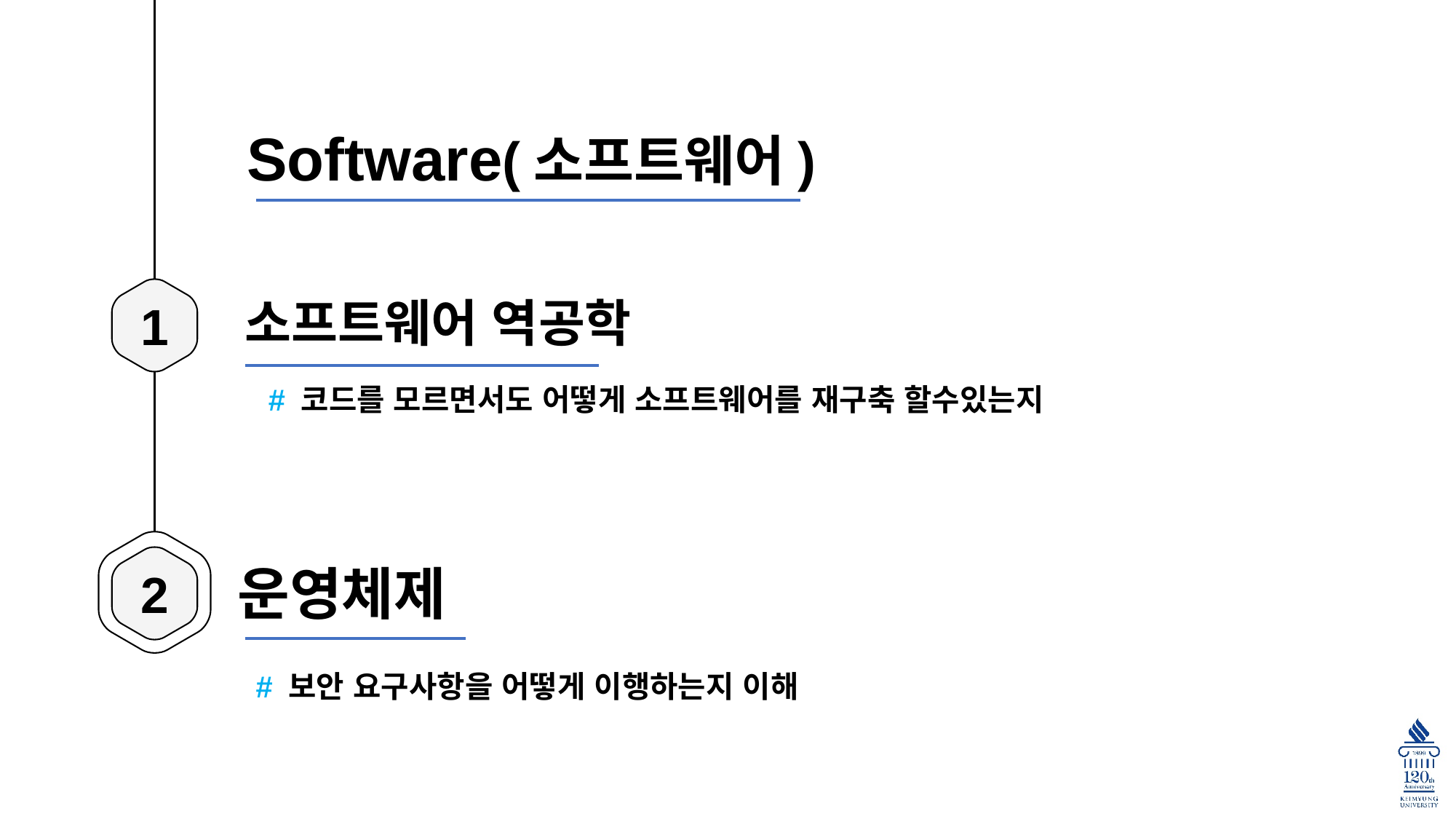

Software(소프트웨어)
1
소프트웨어 역공학
# 코드를 모르면서도 어떻게 소프트웨어를 재구축 할수있는지

2
운영체제
# 보안 요구사항을 어떻게 이행하는지 이해